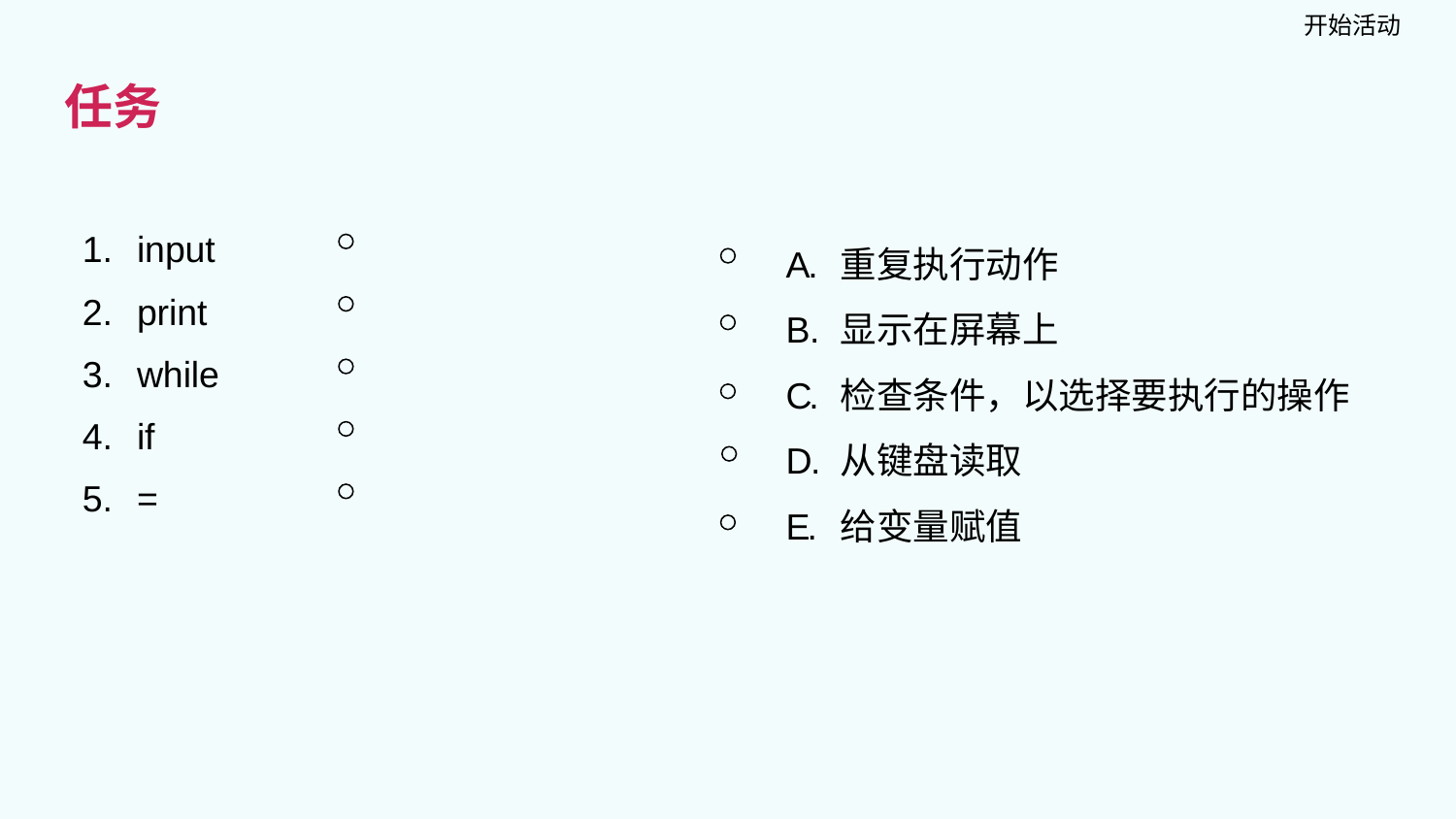

开始活动
任务
input
print
while
if
=
重复执行动作
显示在屏幕上
检查条件，以选择要执行的操作
从键盘读取
给变量赋值